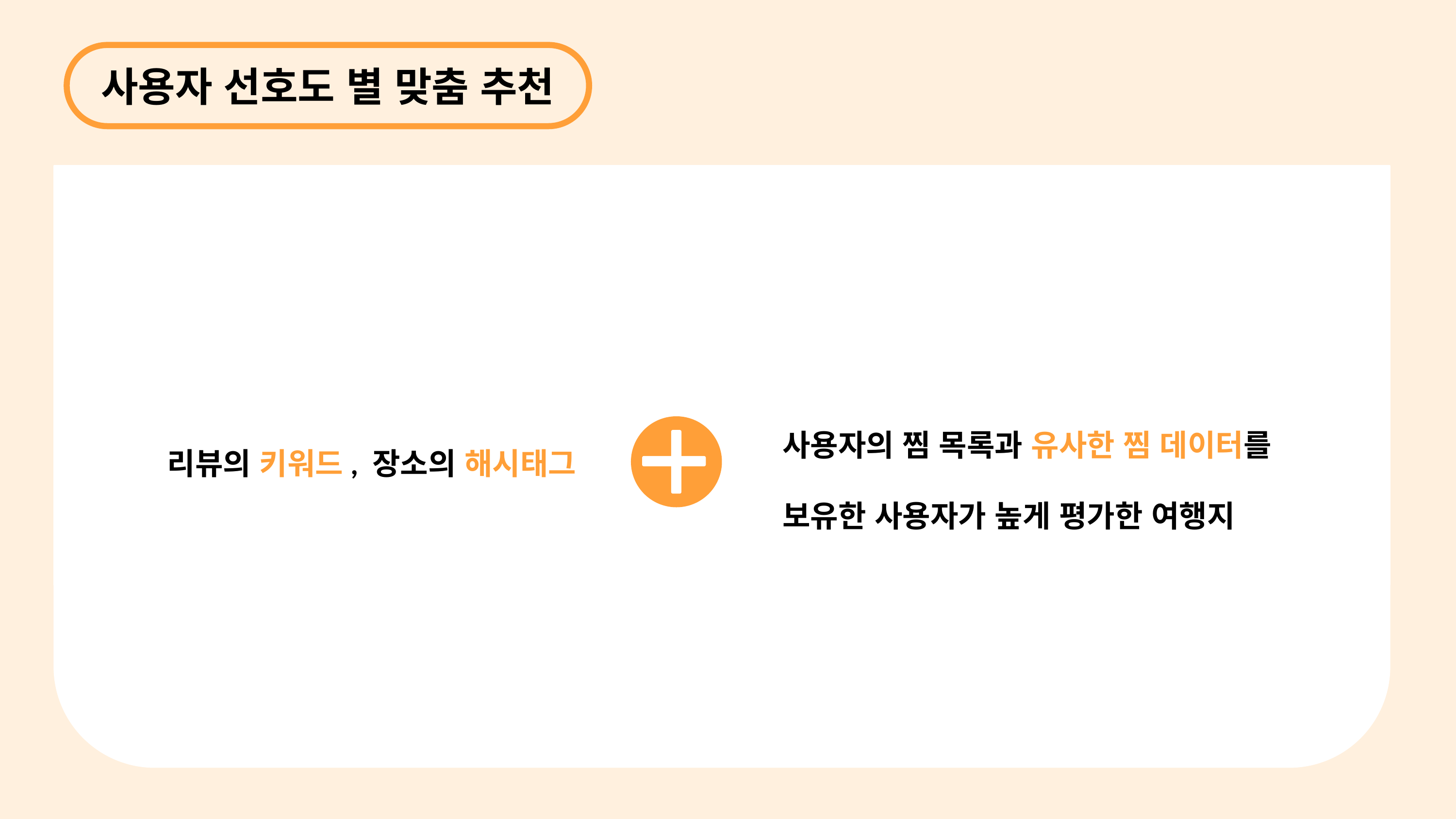

사용자 선호도 별 맞춤 추천

사용자의 찜 목록과 유사한 찜 데이터를
보유한 사용자가 높게 평가한 여행지

리뷰의 키워드, 장소의 해시태그